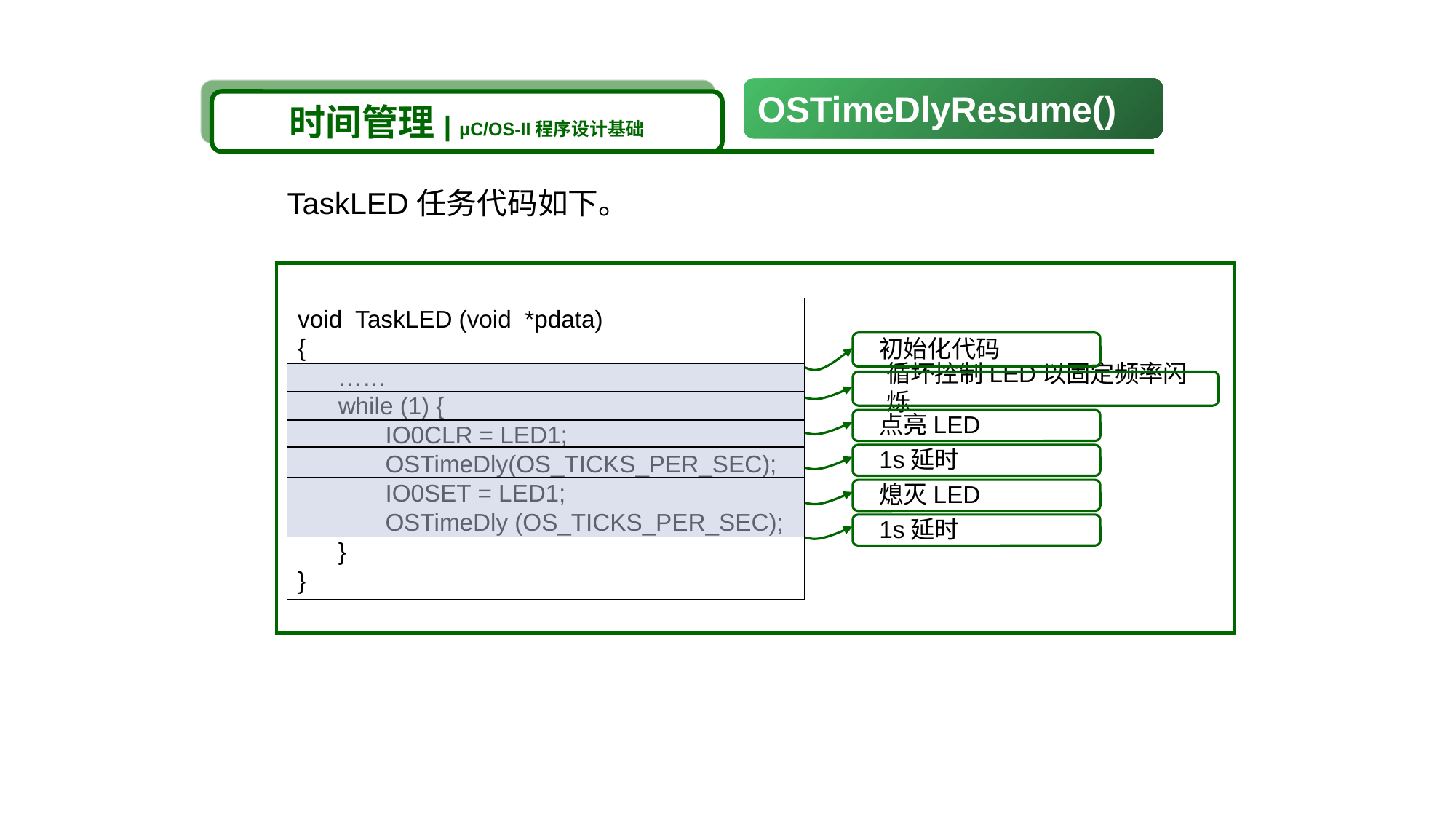

OSTimeDlyResume()
时间管理| μC/OS-II程序设计基础

TaskLED任务代码如下。

void  TaskLED (void  *pdata)
{
      ……
      while (1) {
             IO0CLR = LED1;
             OSTimeDly(OS_TICKS_PER_SEC);
             IO0SET = LED1;
             OSTimeDly (OS_TICKS_PER_SEC);
      }
}
初始化代码

循坏控制LED以固定频率闪烁

点亮LED

1s延时

熄灭LED

1s延时